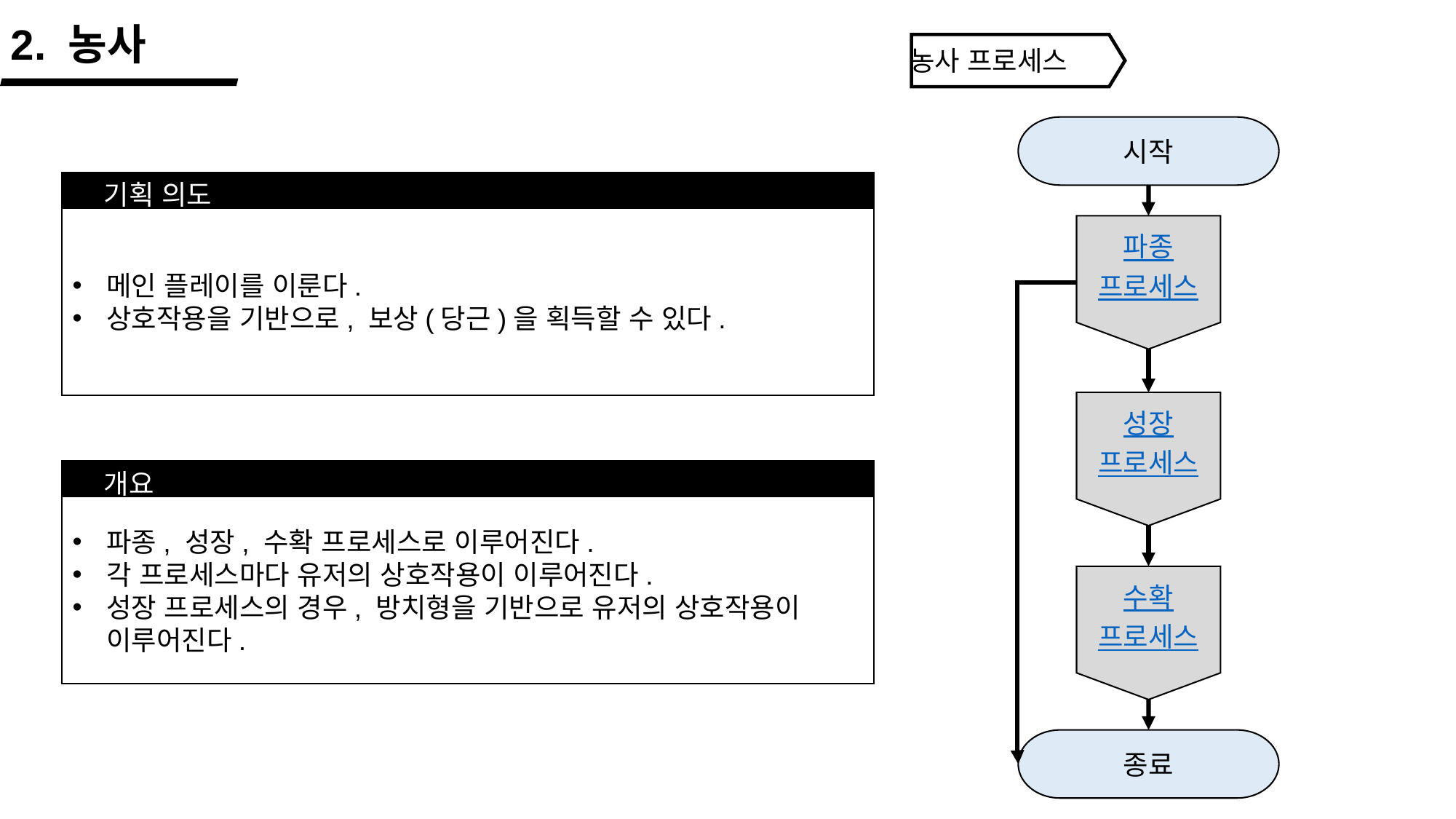

2. 농사

농사 프로세스
시작
기획 의도

메인 플레이를 이룬다.
상호작용을 기반으로, 보상(당근)을 획득할 수 있다.
파종
프로세스
성장
프로세스
개요

파종, 성장, 수확 프로세스로 이루어진다.
각 프로세스마다 유저의 상호작용이 이루어진다.
성장 프로세스의 경우, 방치형을 기반으로 유저의 상호작용이 이루어진다.
수확
프로세스
종료